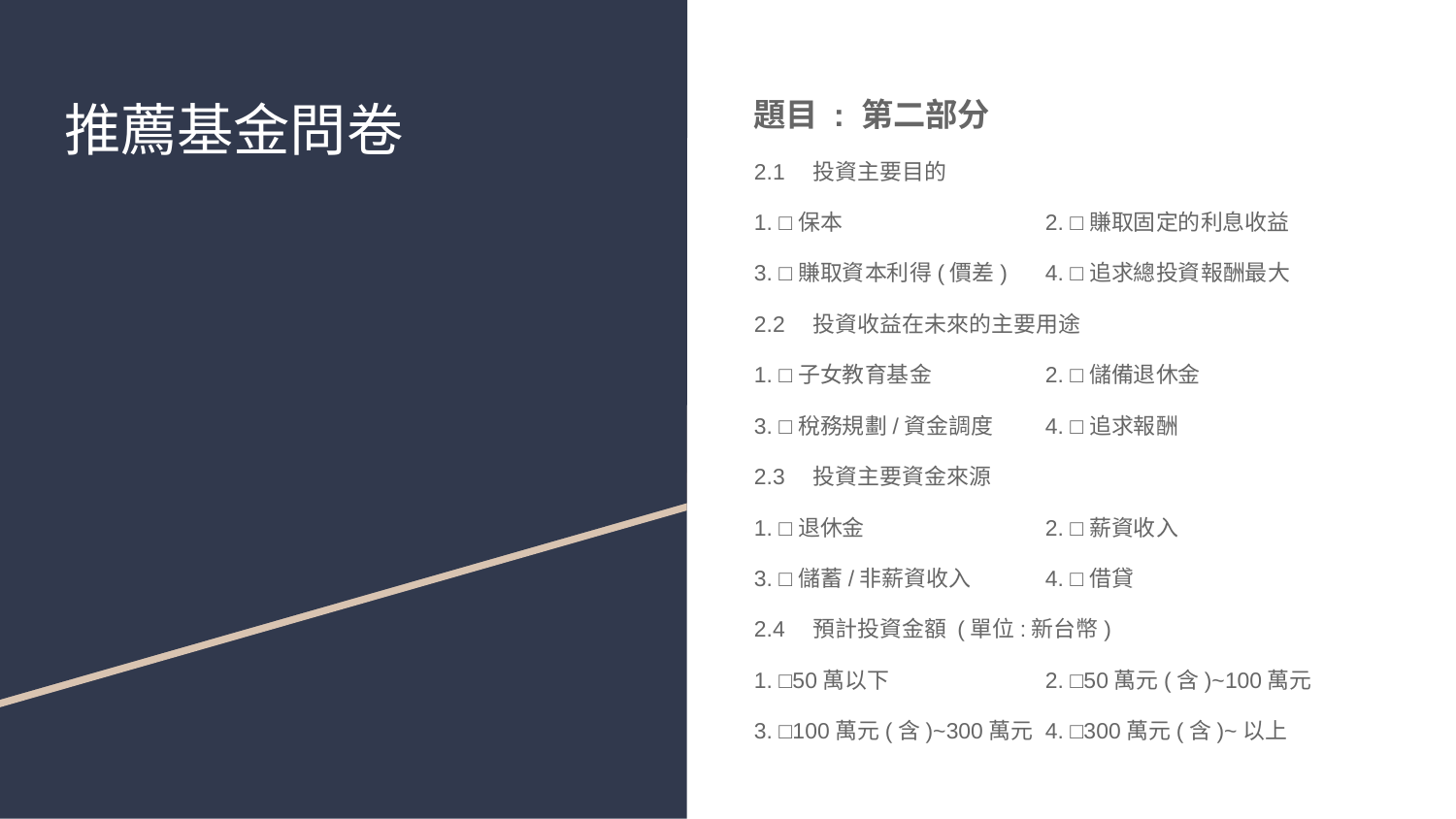

# 推薦基金問卷
題目 : 第二部分
2.1　投資主要目的
1. □保本　　　　　　　   	2. □賺取固定的利息收益
3. □賺取資本利得(價差)　	4. □追求總投資報酬最大
2.2　投資收益在未來的主要用途
1. □子女教育基金	2. □儲備退休金
3. □稅務規劃/資金調度	4. □追求報酬
2.3　投資主要資金來源
1. □退休金　　　　　  	2. □薪資收入
3. □儲蓄/非薪資收入　	4. □借貸
2.4　預計投資金額 (單位:新台幣)
1. □50萬以下　	2. □50萬元(含)~100萬元
3. □100萬元(含)~300萬元	4. □300萬元(含)~以上